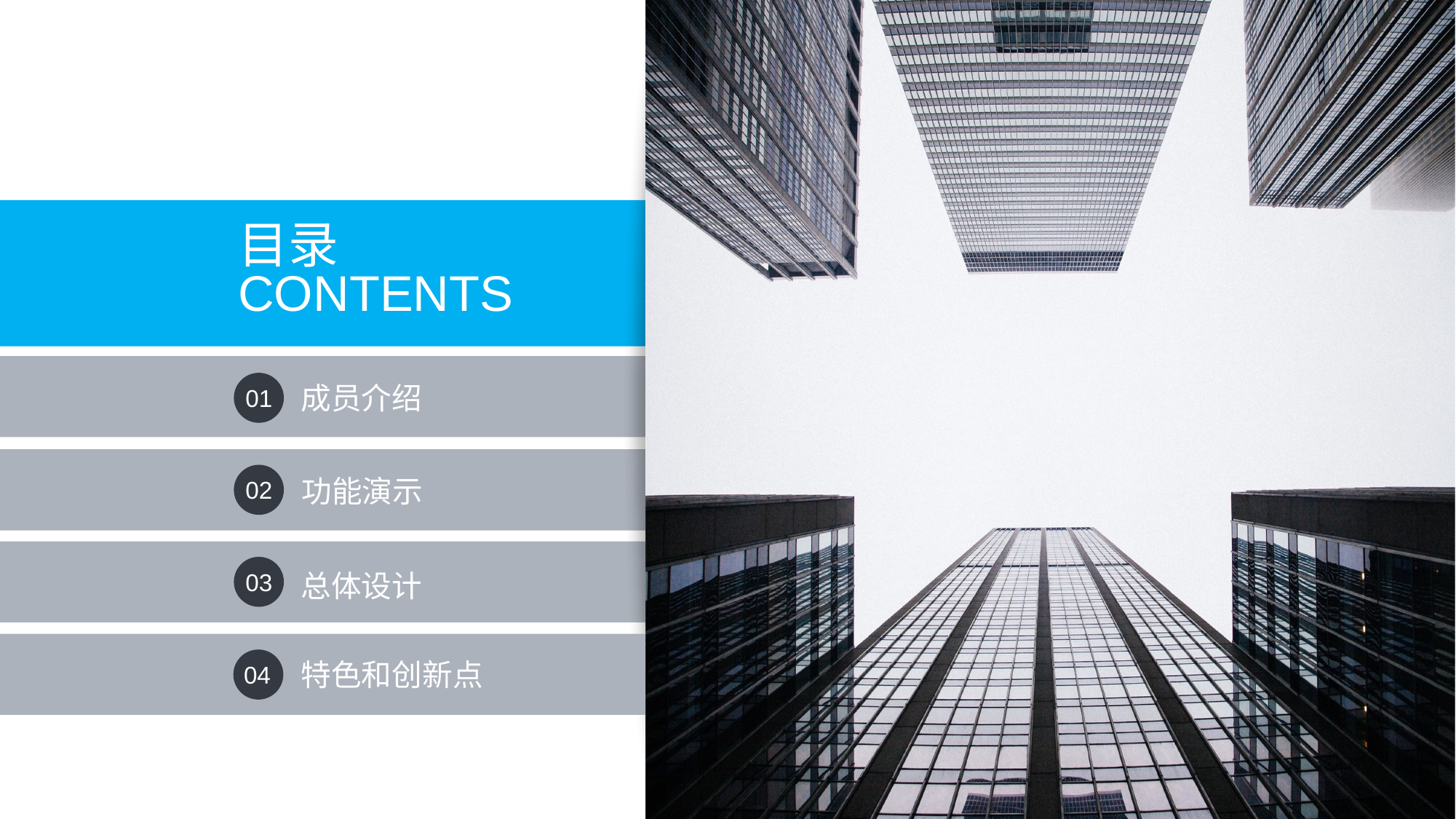

目录
CONTENTS

成员介绍
01

功能演示
02

03
总体设计

特色和创新点
04